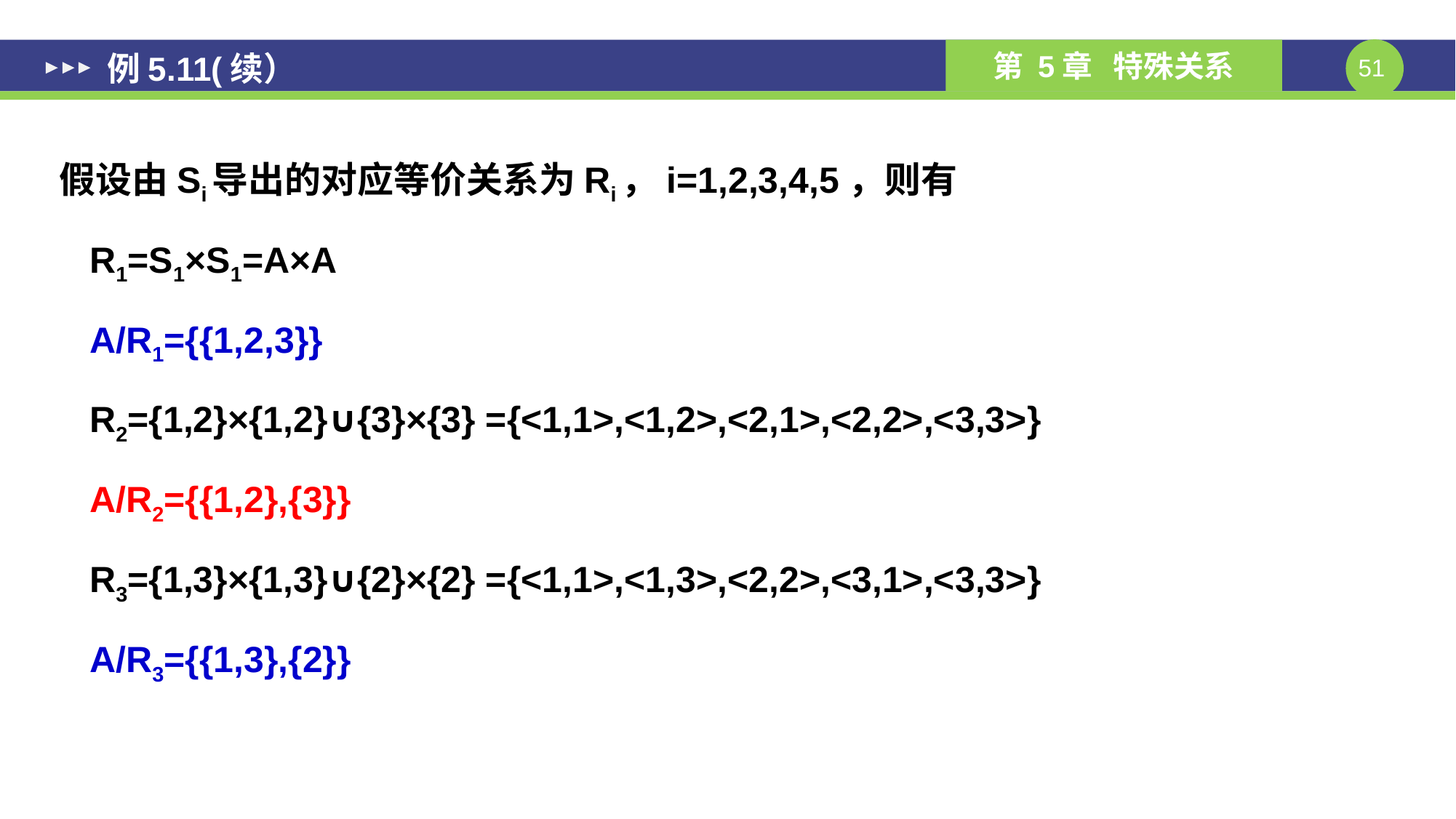

# 例5.11(续）
假设由Si导出的对应等价关系为Ri，i=1,2,3,4,5，则有
   R1=S1×S1=A×A
   A/R1={{1,2,3}}
   R2={1,2}×{1,2}∪{3}×{3} ={<1,1>,<1,2>,<2,1>,<2,2>,<3,3>}
   A/R2={{1,2},{3}}
   R3={1,3}×{1,3}∪{2}×{2} ={<1,1>,<1,3>,<2,2>,<3,1>,<3,3>}
   A/R3={{1,3},{2}}